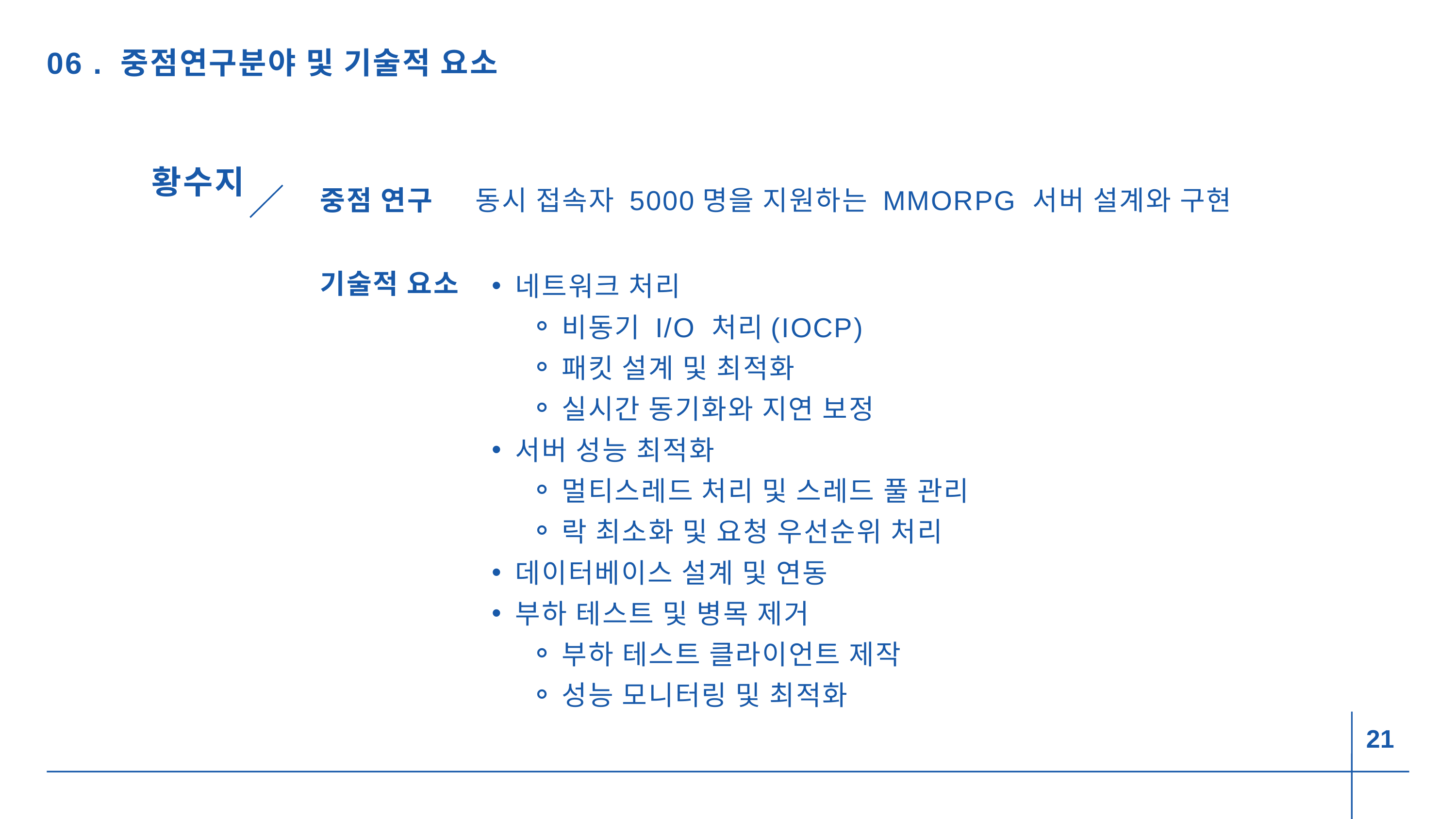

06 . 중점연구분야 및 기술적 요소
황수지

중점 연구
동시 접속자 5000명을 지원하는 MMORPG 서버 설계와 구현
네트워크 처리
비동기 I/O 처리(IOCP)
패킷 설계 및 최적화
실시간 동기화와 지연 보정
서버 성능 최적화
멀티스레드 처리 및 스레드 풀 관리
락 최소화 및 요청 우선순위 처리
데이터베이스 설계 및 연동
부하 테스트 및 병목 제거
부하 테스트 클라이언트 제작
성능 모니터링 및 최적화
기술적 요소

21